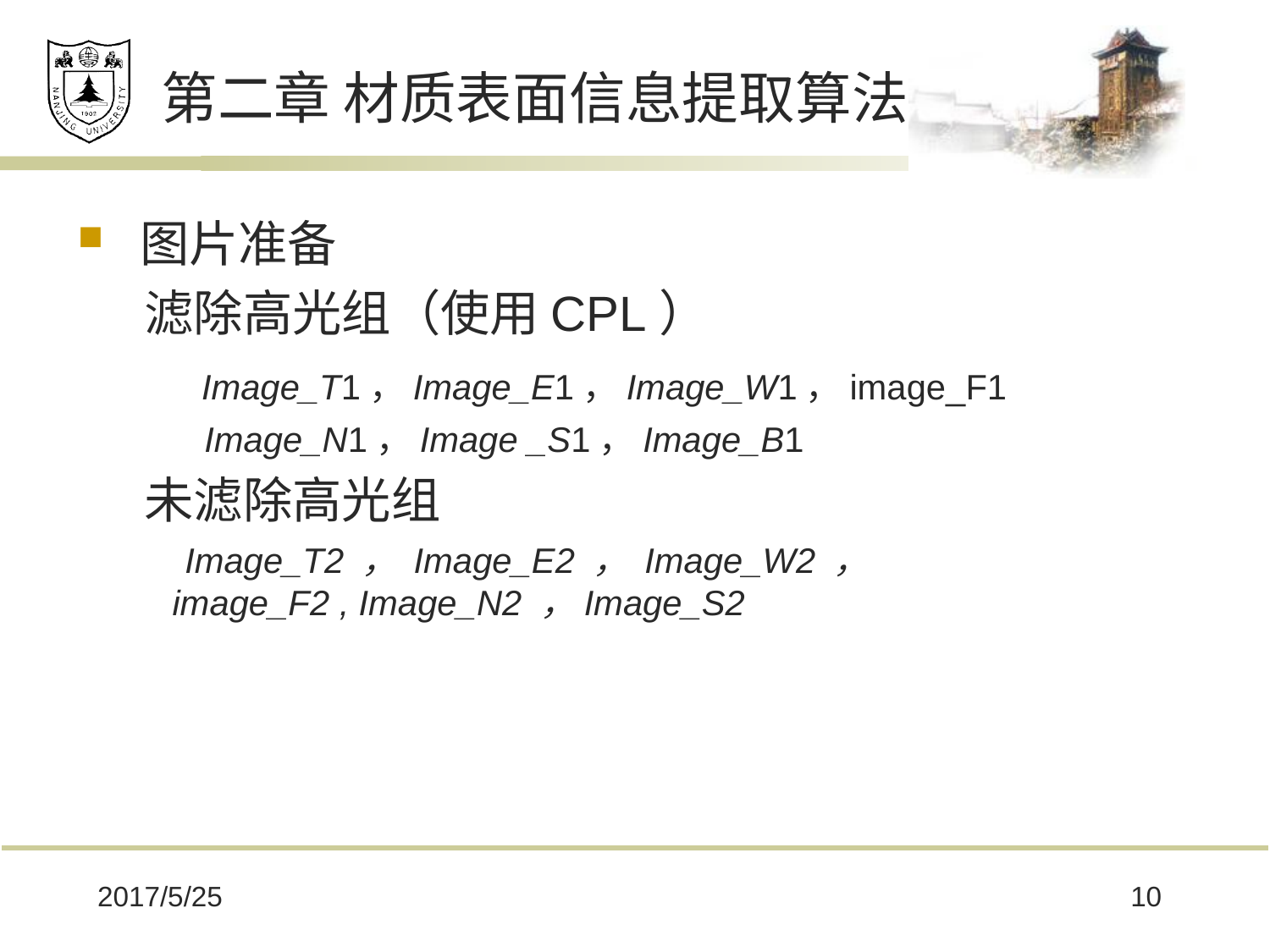

# 第二章 材质表面信息提取算法
图片准备
     滤除高光组（使用CPL）
         Image_T1，Image_E1，Image_W1，image_F1
             Image_N1，Image _S1，Image_B1
     未滤除高光组
           Image_T2 ， Image_E2 ， Image_W2 ，
           image_F2 , Image_N2 ，Image_S2
2017/5/25
10